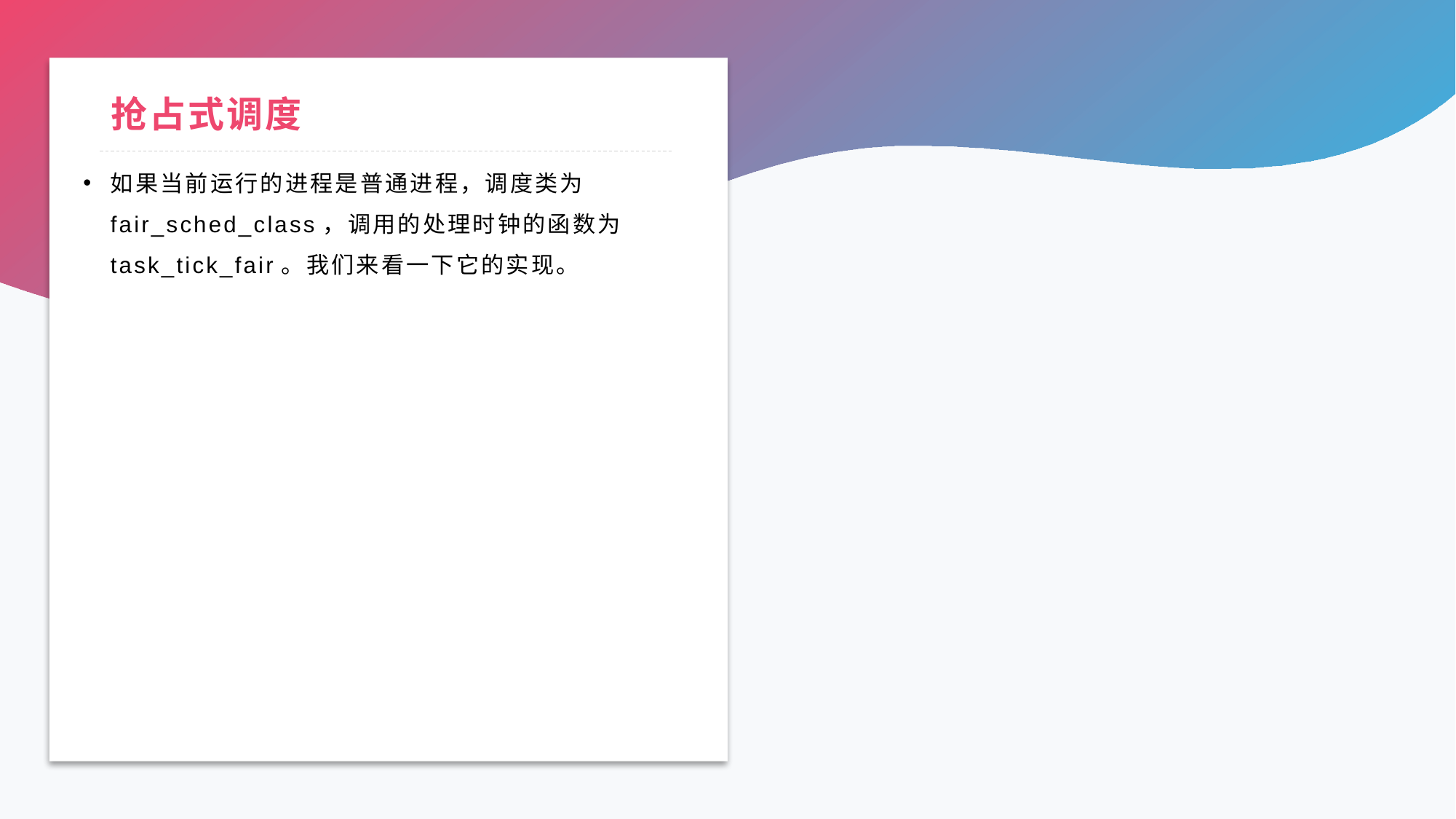

# 抢占式调度
如果当前运行的进程是普通进程，调度类为 fair_sched_class，调用的处理时钟的函数为 task_tick_fair。我们来看一下它的实现。